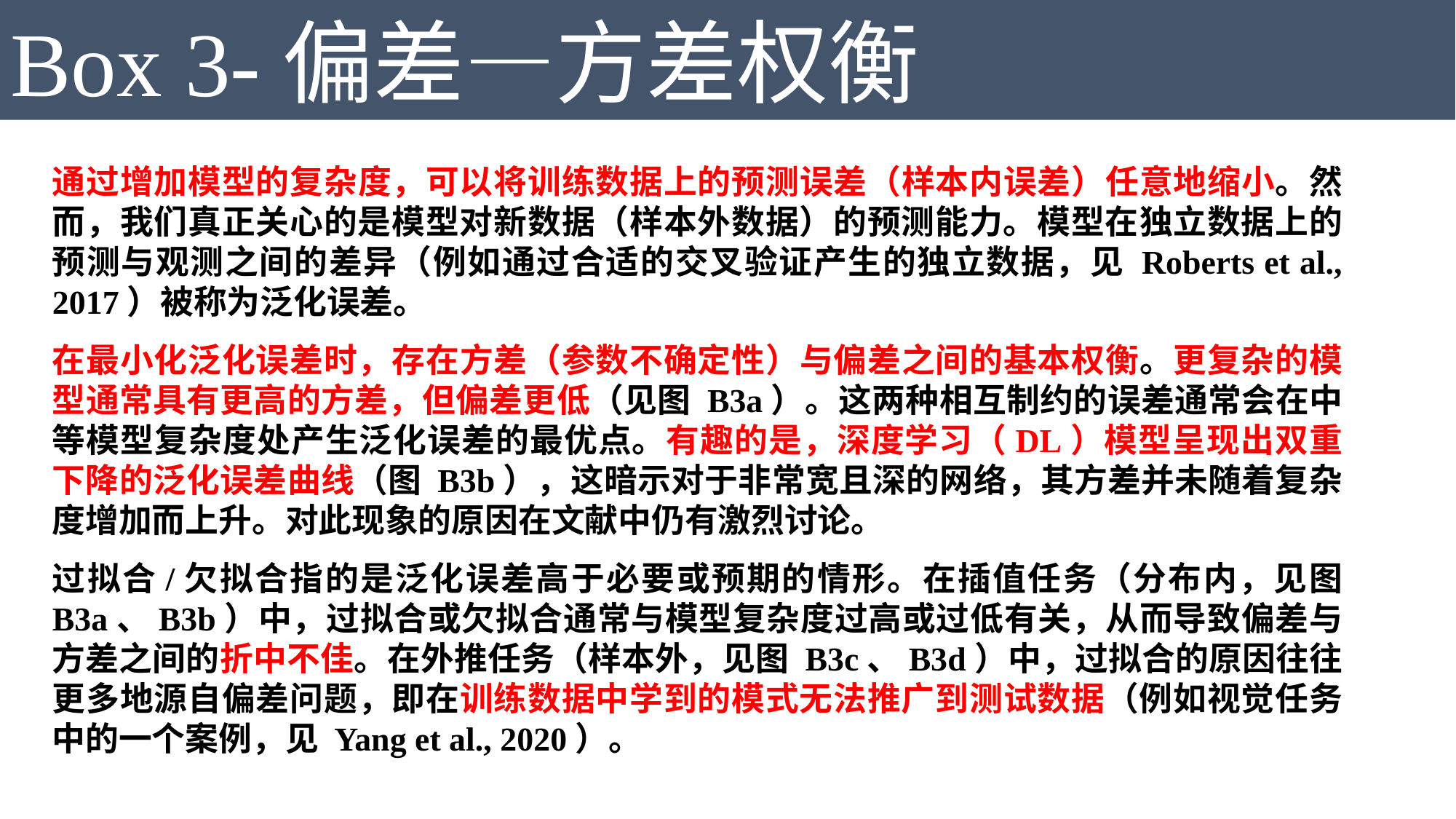

Box 3-偏差—方差权衡
通过增加模型的复杂度，可以将训练数据上的预测误差（样本内误差）任意地缩小。然而，我们真正关心的是模型对新数据（样本外数据）的预测能力。模型在独立数据上的预测与观测之间的差异（例如通过合适的交叉验证产生的独立数据，见 Roberts et al., 2017）被称为泛化误差。
在最小化泛化误差时，存在方差（参数不确定性）与偏差之间的基本权衡。更复杂的模型通常具有更高的方差，但偏差更低（见图 B3a）。这两种相互制约的误差通常会在中等模型复杂度处产生泛化误差的最优点。有趣的是，深度学习（DL）模型呈现出双重下降的泛化误差曲线（图 B3b），这暗示对于非常宽且深的网络，其方差并未随着复杂度增加而上升。对此现象的原因在文献中仍有激烈讨论。
过拟合/欠拟合指的是泛化误差高于必要或预期的情形。在插值任务（分布内，见图 B3a、B3b）中，过拟合或欠拟合通常与模型复杂度过高或过低有关，从而导致偏差与方差之间的折中不佳。在外推任务（样本外，见图 B3c、B3d）中，过拟合的原因往往更多地源自偏差问题，即在训练数据中学到的模式无法推广到测试数据（例如视觉任务中的一个案例，见 Yang et al., 2020）。